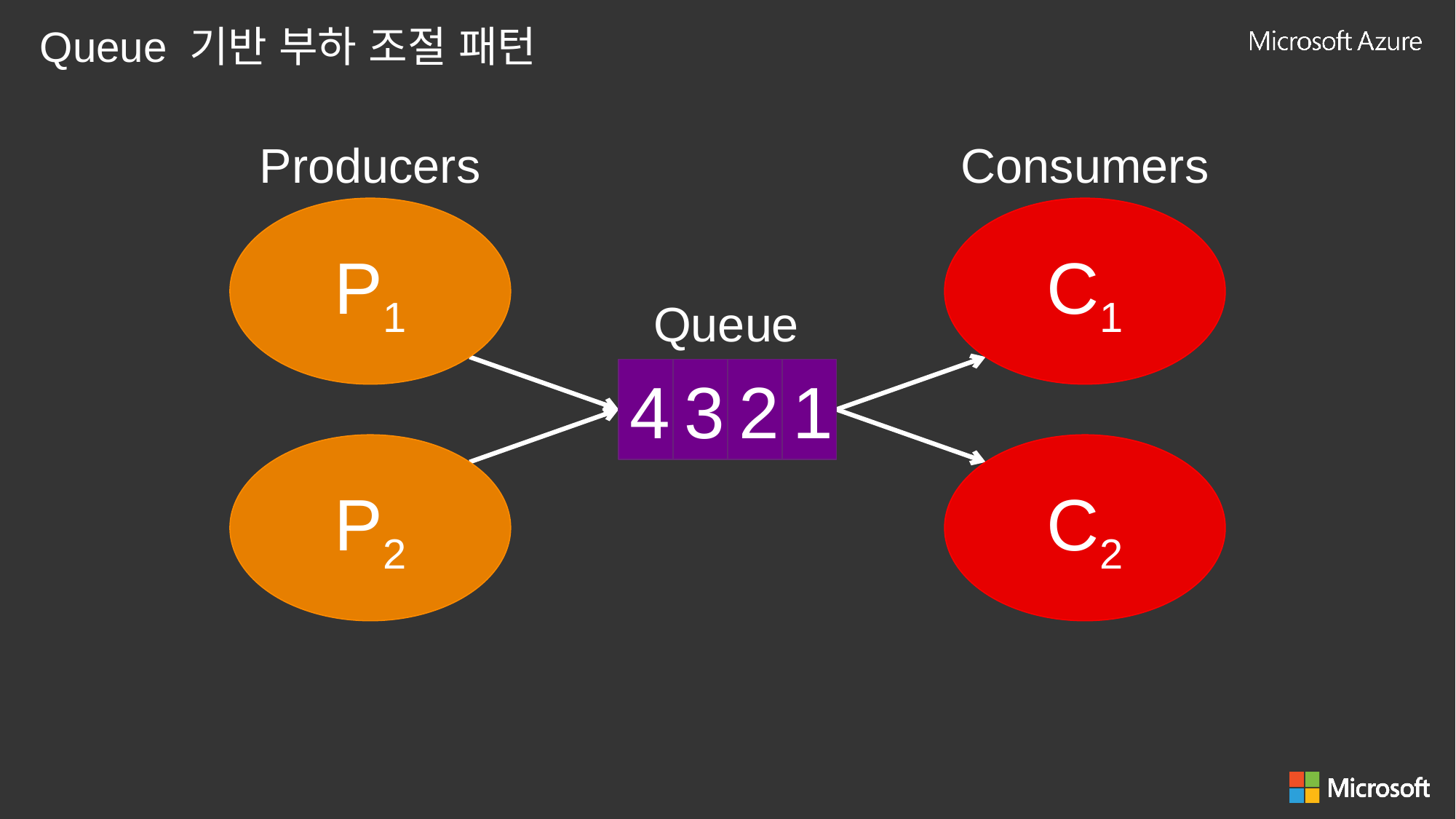

Queue 기반 부하 조절 패턴
Producers
Consumers
P1
P2
C1
Queue
4
3
2
1
C2